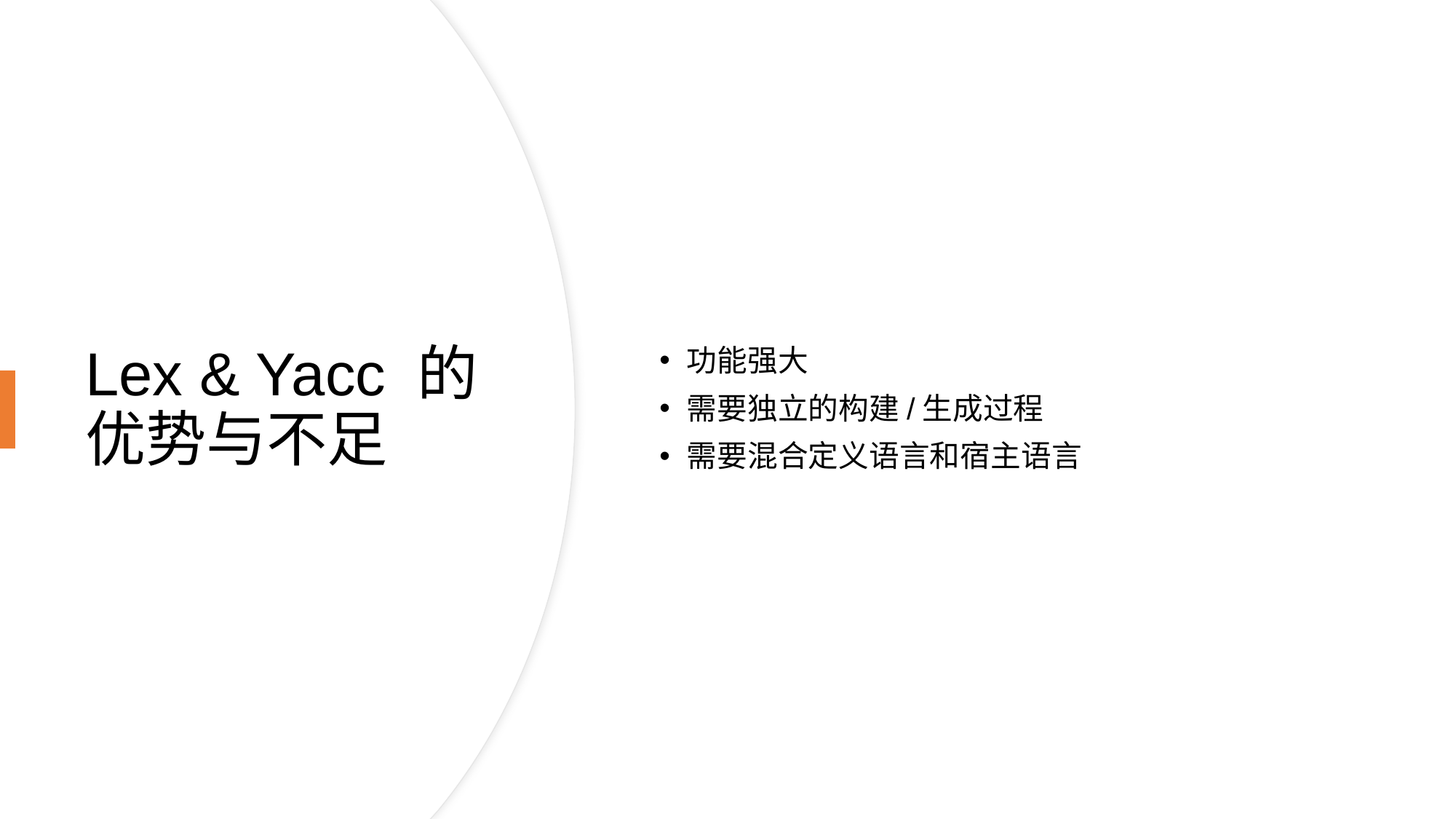

功能强大
需要独立的构建/生成过程
需要混合定义语言和宿主语言
# Lex & Yacc 的优势与不足